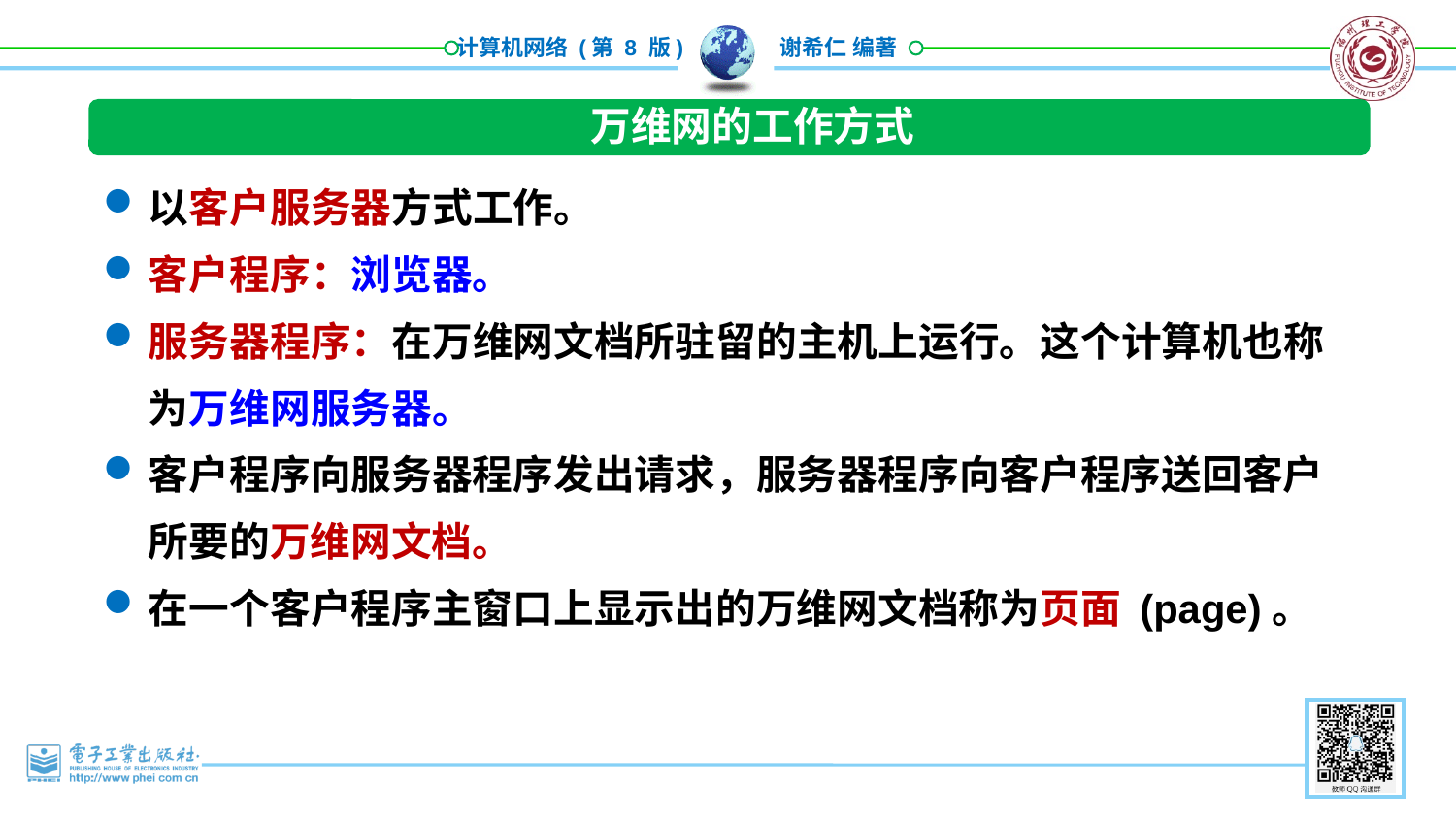

万维网的工作方式

以客户服务器方式工作。
客户程序：浏览器。
服务器程序：在万维网文档所驻留的主机上运行。这个计算机也称为万维网服务器。
客户程序向服务器程序发出请求，服务器程序向客户程序送回客户所要的万维网文档。
在一个客户程序主窗口上显示出的万维网文档称为页面 (page)。